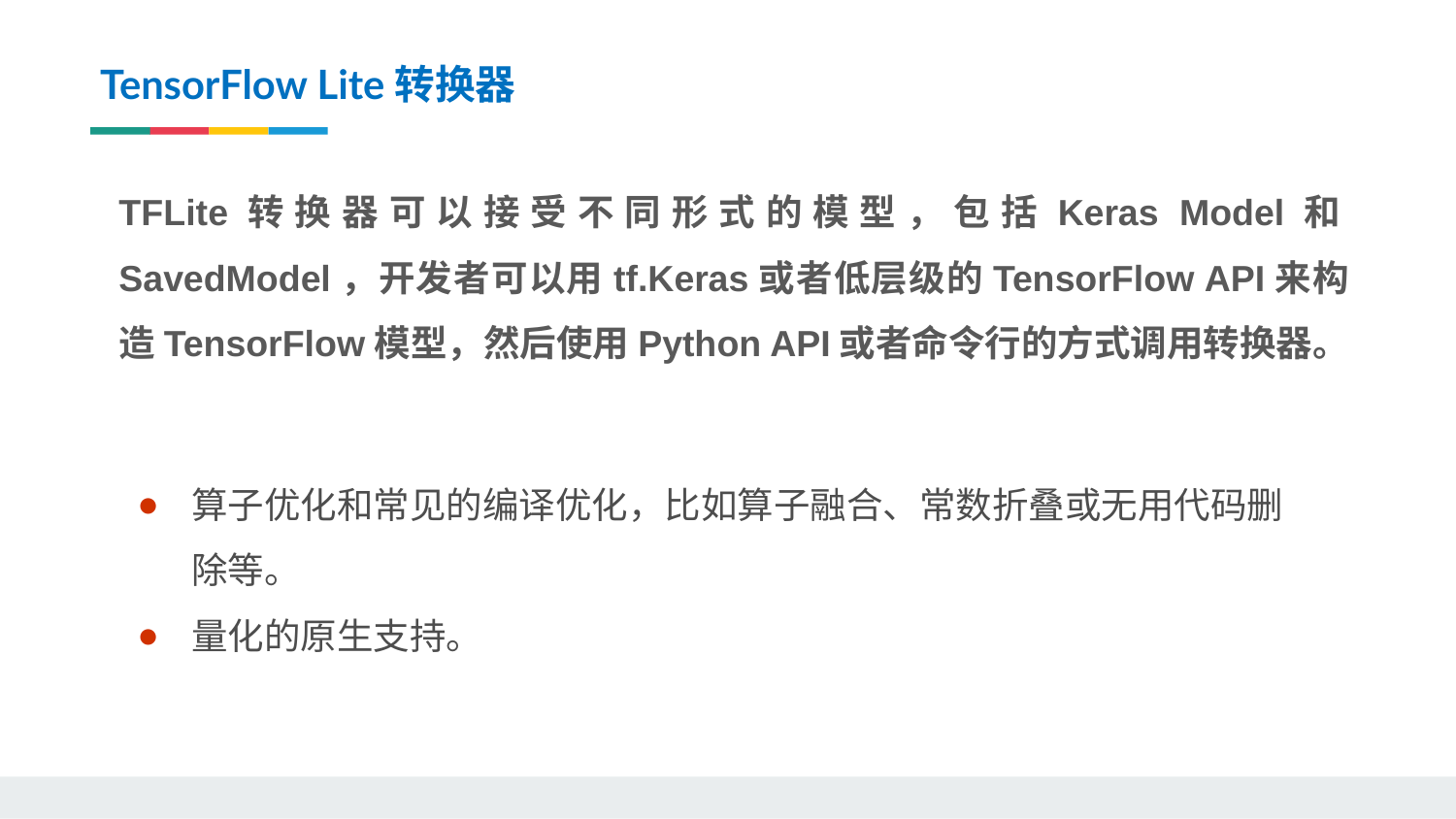

TensorFlow Lite转换器
TFLite转换器可以接受不同形式的模型，包括Keras Model和SavedModel，开发者可以用tf.Keras或者低层级的TensorFlow API来构造TensorFlow模型，然后使用Python API或者命令行的方式调用转换器。

算子优化和常见的编译优化，比如算子融合、常数折叠或无用代码删除等。
量化的原生支持。